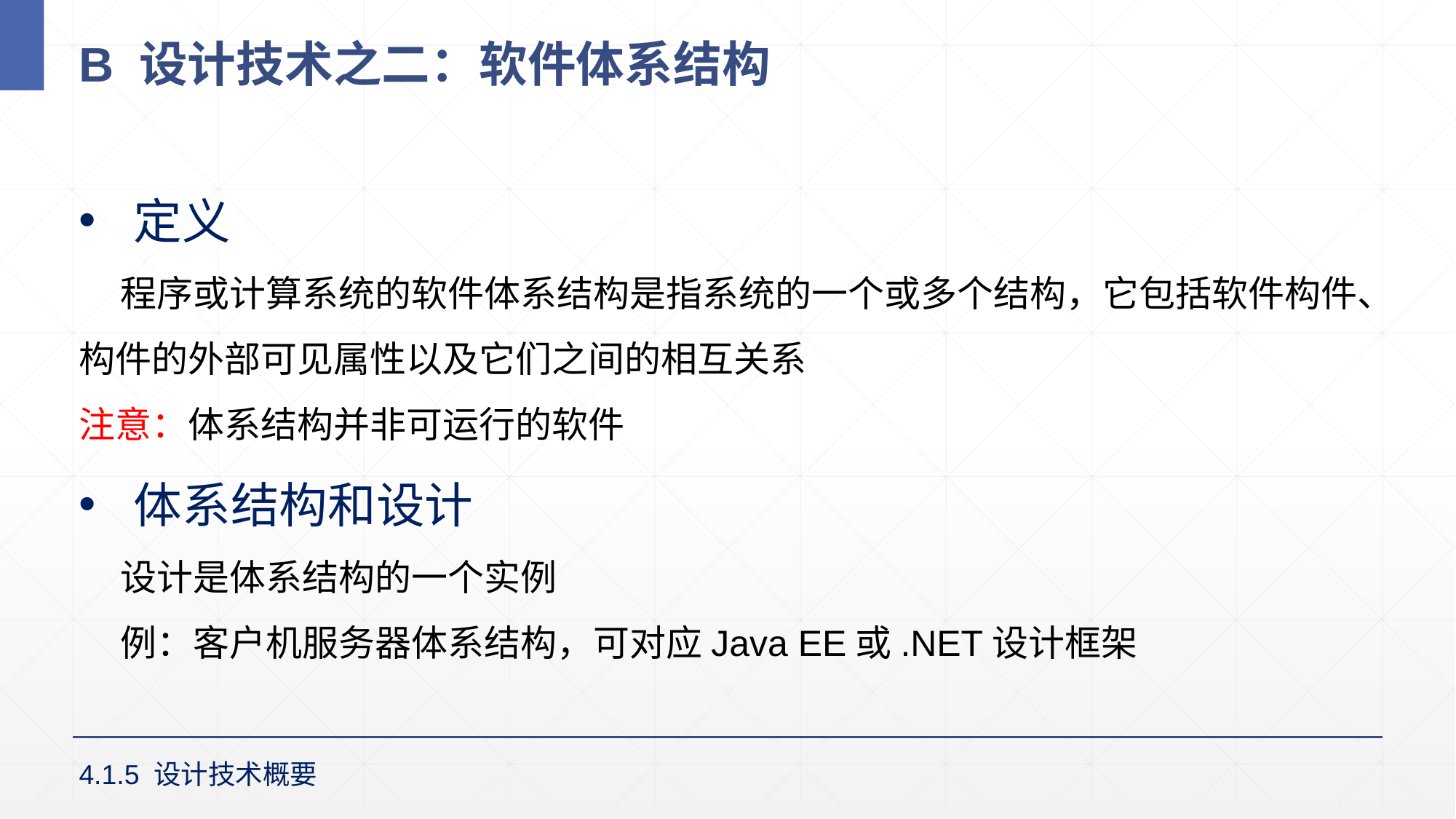

# B 设计技术之二：软件体系结构
定义
    程序或计算系统的软件体系结构是指系统的一个或多个结构，它包括软件构件、构件的外部可见属性以及它们之间的相互关系
注意：体系结构并非可运行的软件
体系结构和设计
    设计是体系结构的一个实例
    例：客户机服务器体系结构，可对应Java EE或.NET设计框架
4.1.5 设计技术概要